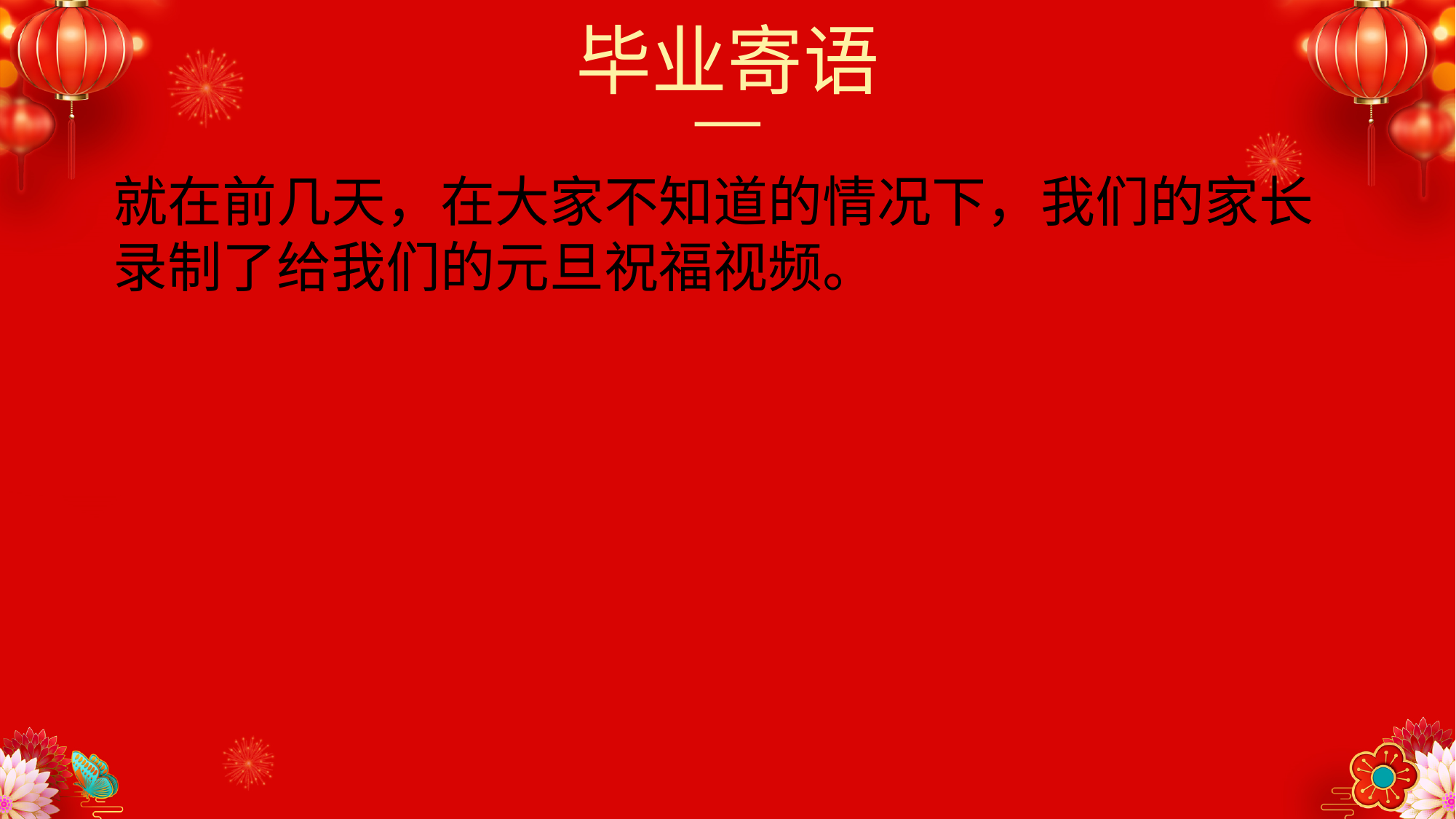

毕业寄语
就在前几天，在大家不知道的情况下，我们的家长录制了给我们的元旦祝福视频。